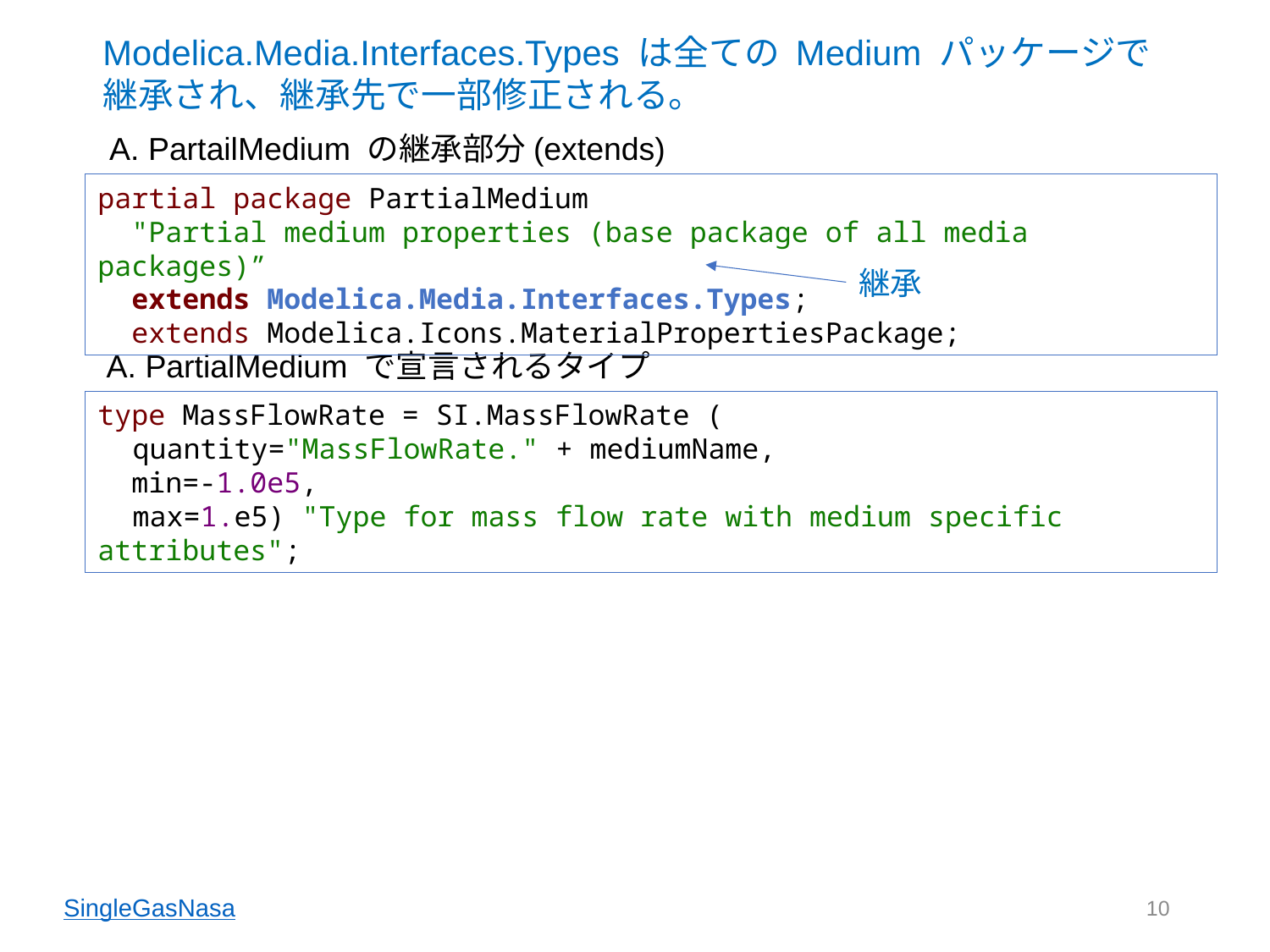

Modelica.Media.Interfaces.Types は全ての Medium パッケージで
継承され、継承先で一部修正される。
A. PartailMedium の継承部分(extends)
partial package PartialMedium
  "Partial medium properties (base package of all media packages)”
  extends Modelica.Media.Interfaces.Types;
  extends Modelica.Icons.MaterialPropertiesPackage;
継承
A. PartialMedium で宣言されるタイプ
type MassFlowRate = SI.MassFlowRate (
　quantity="MassFlowRate." + mediumName,
  min=-1.0e5,
　max=1.e5) "Type for mass flow rate with medium specific attributes";
10
SingleGasNasa